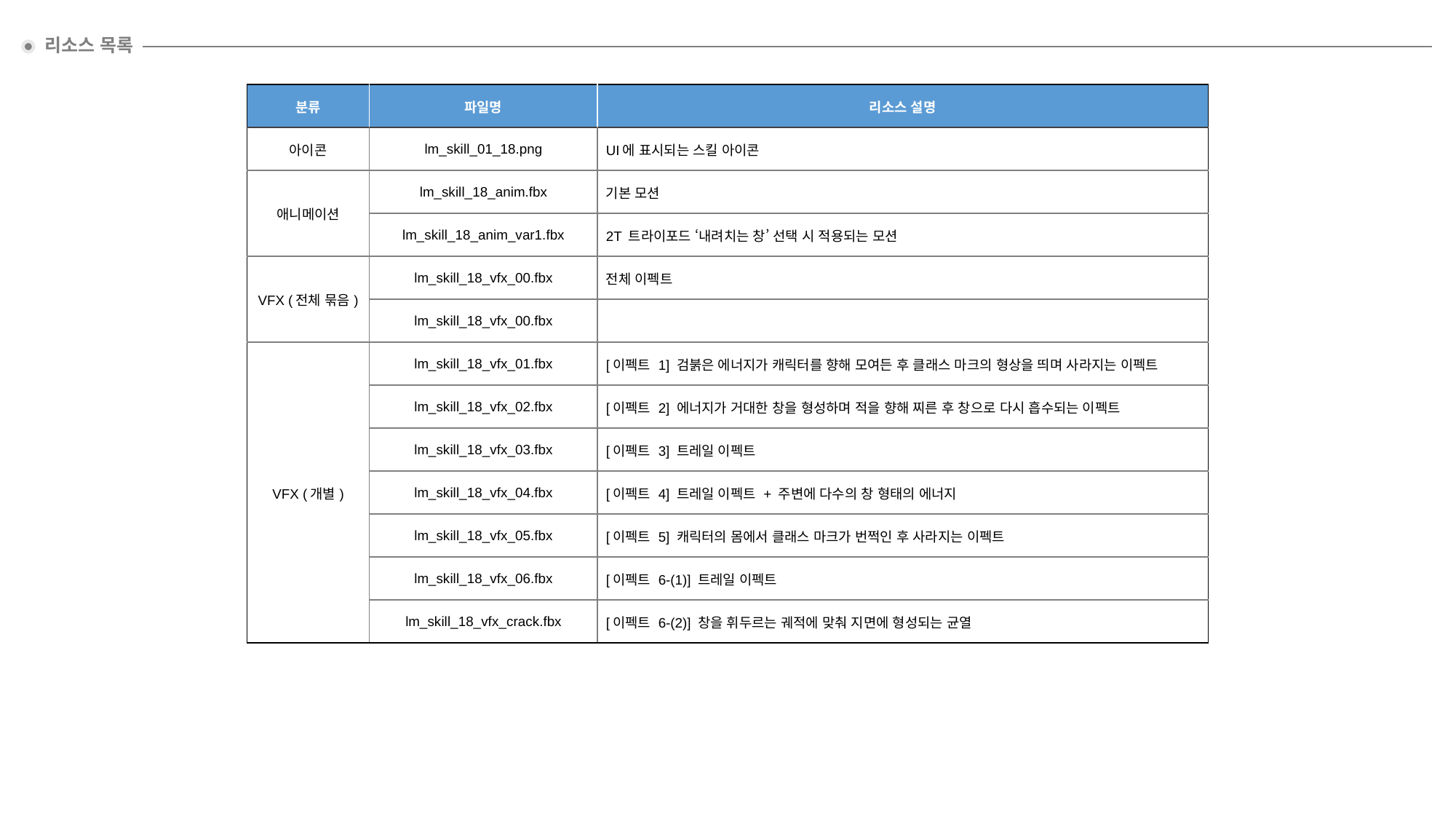

리소스 목록

| 분류 | 파일명 | 리소스 설명 |
| --- | --- | --- |
| 아이콘 | lm\_skill\_01\_18.png | UI에 표시되는 스킬 아이콘 |
| 애니메이션 | lm\_skill\_18\_anim.fbx | 기본 모션 |
|  | lm\_skill\_18\_anim\_var1.fbx | 2T 트라이포드 ‘내려치는 창’ 선택 시 적용되는 모션 |
| VFX (전체 묶음) | lm\_skill\_18\_vfx\_00.fbx | 전체 이펙트 |
|  | lm\_skill\_18\_vfx\_00.fbx |  |
| VFX (개별) | lm\_skill\_18\_vfx\_01.fbx | [이펙트 1] 검붉은 에너지가 캐릭터를 향해 모여든 후 클래스 마크의 형상을 띄며 사라지는 이펙트 |
|  | lm\_skill\_18\_vfx\_02.fbx | [이펙트 2] 에너지가 거대한 창을 형성하며 적을 향해 찌른 후 창으로 다시 흡수되는 이펙트 |
|  | lm\_skill\_18\_vfx\_03.fbx | [이펙트 3] 트레일 이펙트 |
|  | lm\_skill\_18\_vfx\_04.fbx | [이펙트 4] 트레일 이펙트 + 주변에 다수의 창 형태의 에너지 |
|  | lm\_skill\_18\_vfx\_05.fbx | [이펙트 5] 캐릭터의 몸에서 클래스 마크가 번쩍인 후 사라지는 이펙트 |
|  | lm\_skill\_18\_vfx\_06.fbx | [이펙트 6-(1)] 트레일 이펙트 |
|  | lm\_skill\_18\_vfx\_crack.fbx | [이펙트 6-(2)] 창을 휘두르는 궤적에 맞춰 지면에 형성되는 균열 |
※ 본 포트폴리오에서는 사운드 연출은 다루지 않았으며, 해당 사운드 리소스는 예시용으로, 간단하게 표기합니다.
| 2D 사운드 |  |  |
| --- | --- | --- |
| 2D 사운드 |  |  |
| 3D 사운드 |  |  |
| 3D 사운드 | hit\_sound\_00.wav | 타격음 / 일정한 볼륨 / 적중된 대상의 중심에서 재생 |